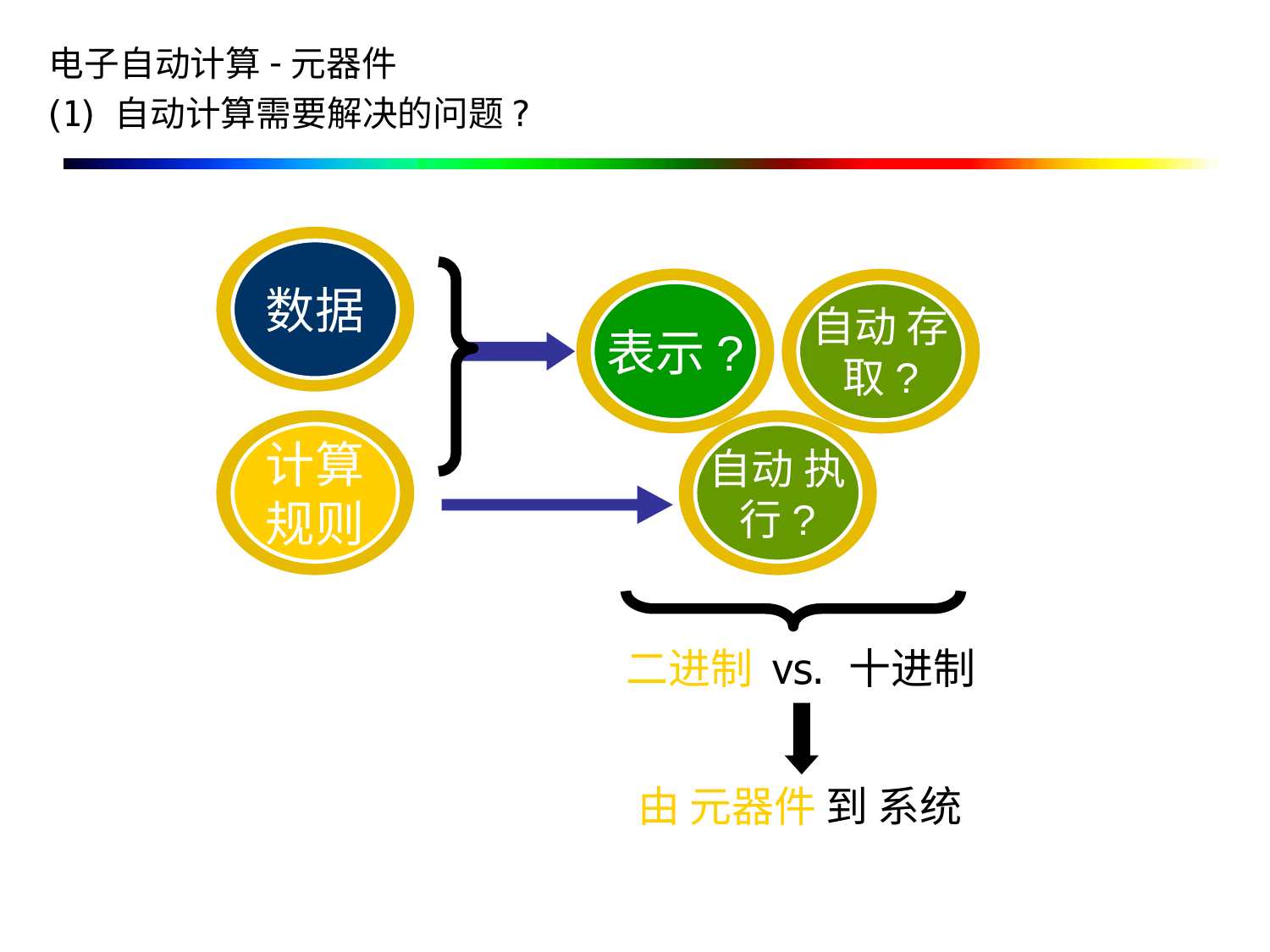

电子自动计算-元器件
(1) 自动计算需要解决的问题?

数据

表示?

自动 存取?

计算规则

自动 执行?

二进制 vs. 十进制

由 元器件 到 系统